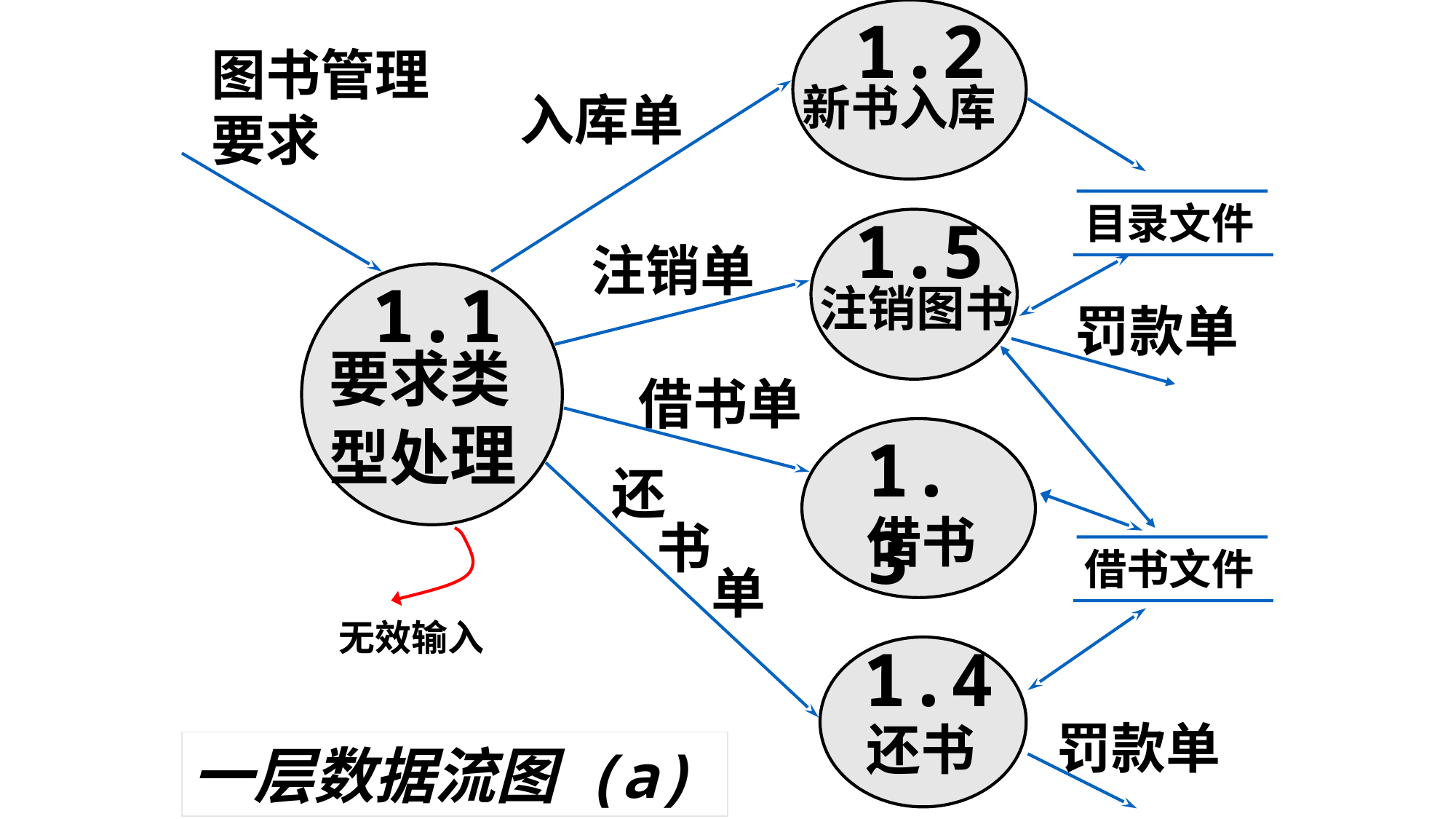

1.2
图书管理要求
新书入库

入库单

目录文件
1.5

注销单

1.1
注销图书

罚款单
要求类
型处理

借书单

1.3
还

借书
书

借书文件
单

无效输入
1.4

罚款单
还书
一层数据流图 (a)